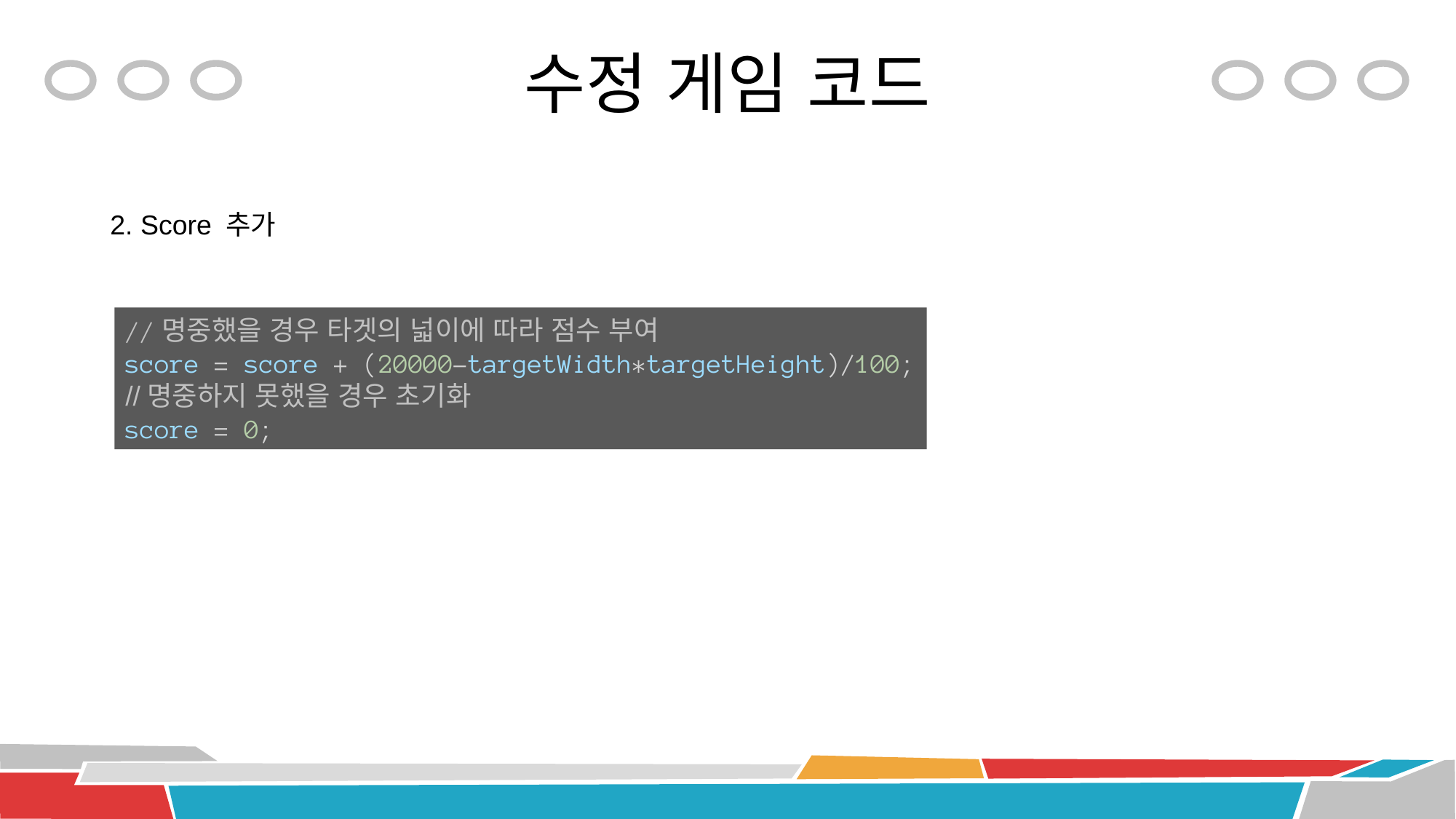

# 수정 게임 코드
2. Score 추가
//명중했을 경우 타겟의 넓이에 따라 점수 부여
score = score + (20000-targetWidth*targetHeight)/100;
//명중하지 못했을 경우 초기화
score = 0;